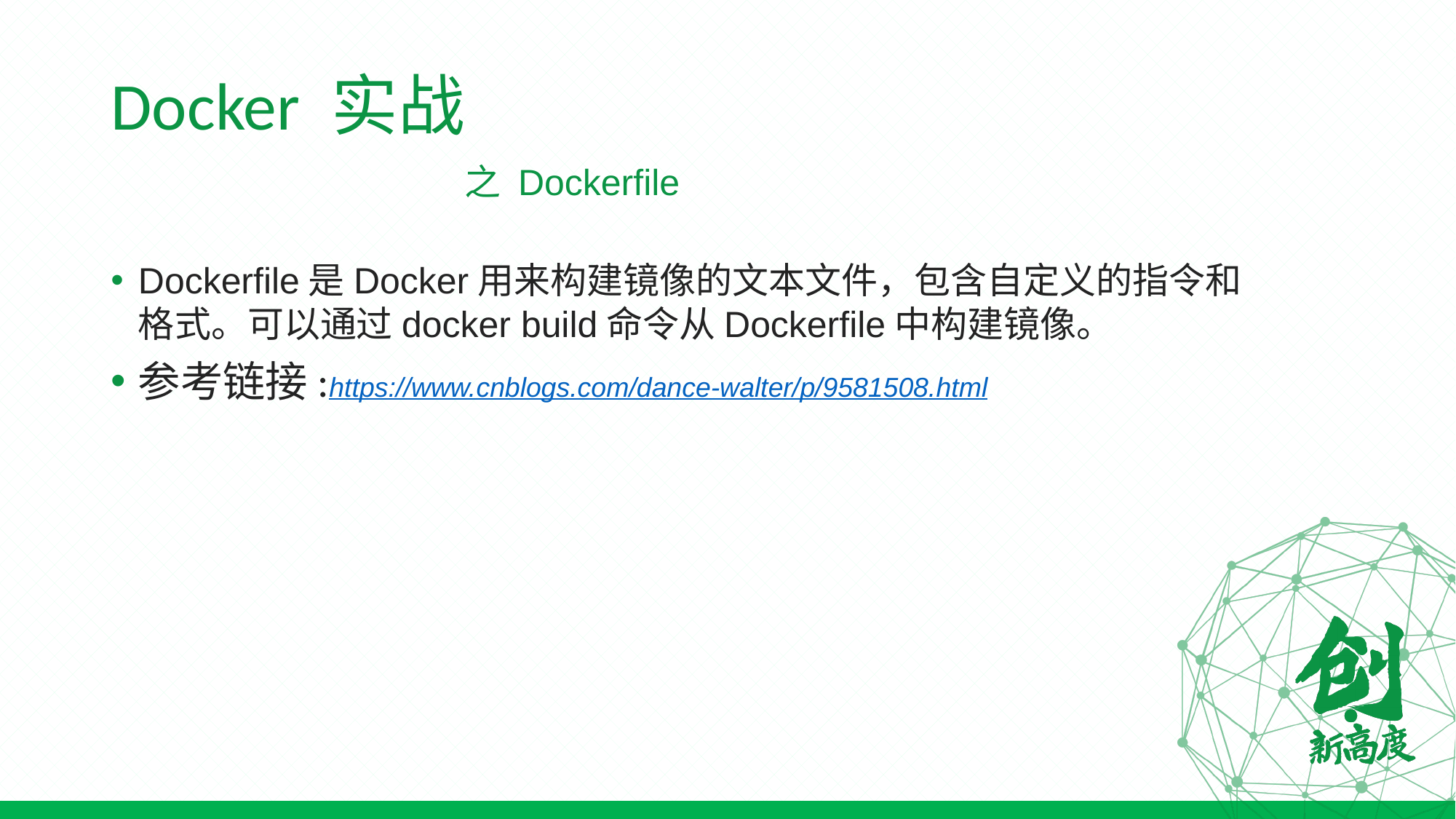

# Docker 实战
之 Dockerfile
Dockerfile是Docker用来构建镜像的文本文件，包含自定义的指令和格式。可以通过docker build命令从Dockerfile中构建镜像。
参考链接:https://www.cnblogs.com/dance-walter/p/9581508.html